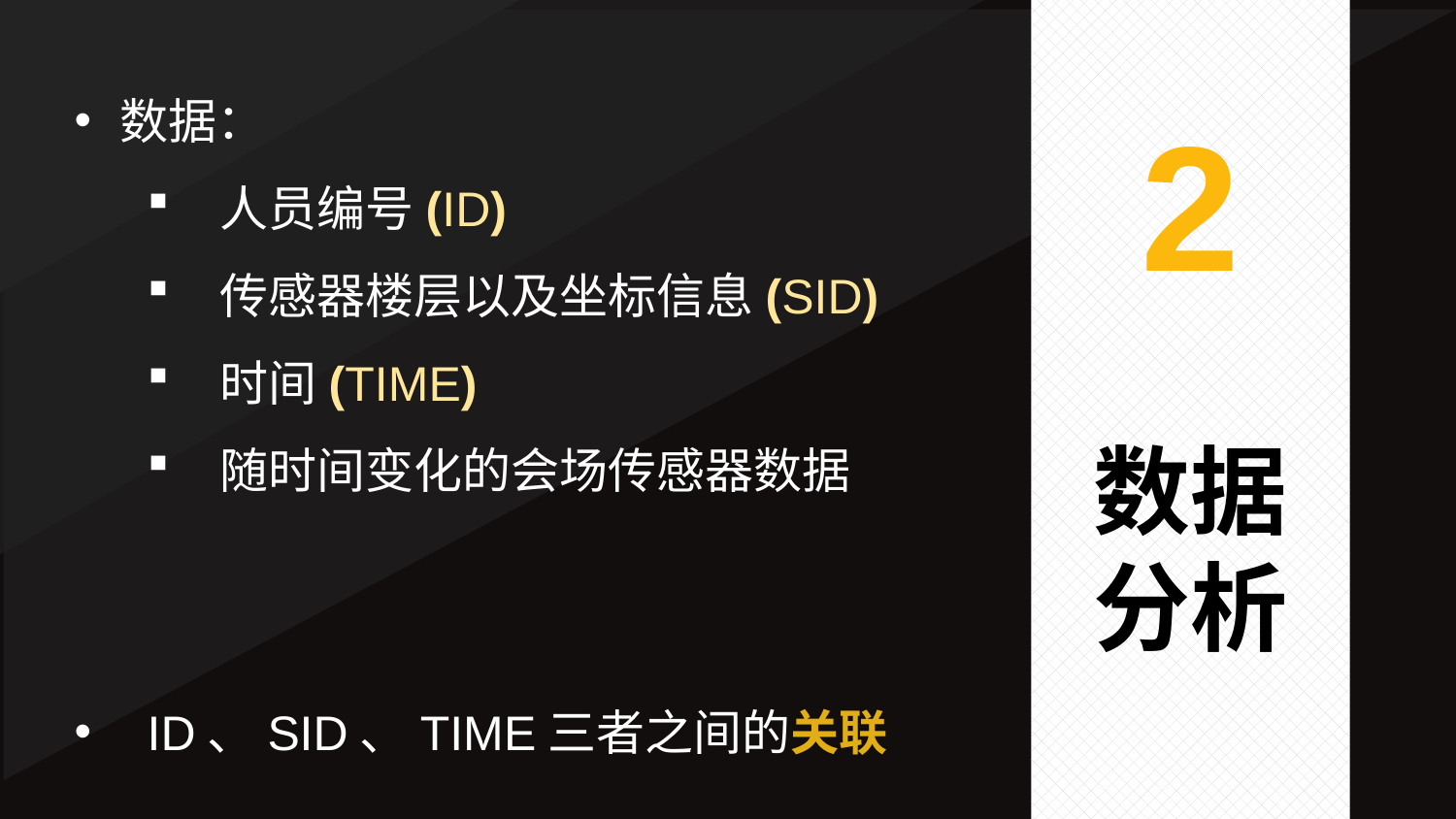

数据：
人员编号(ID)
传感器楼层以及坐标信息(SID)
时间(TIME)
随时间变化的会场传感器数据

ID、SID、TIME三者之间的关联
2
数据
分析